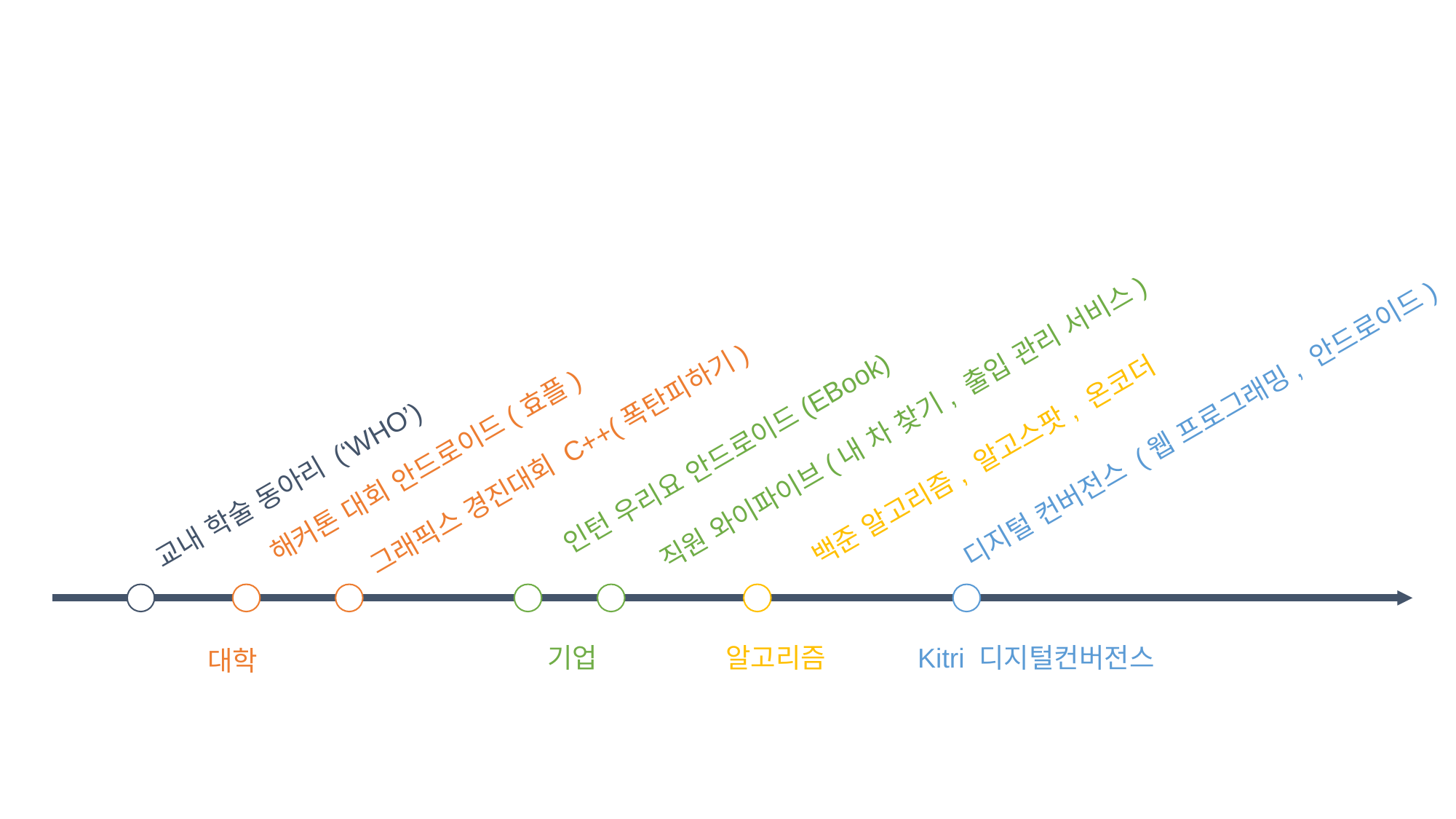

디지털 컨버전스 (웹 프로그래밍, 안드로이드)
직원 와이파이브(내 차 찾기, 출입 관리 서비스)
인턴 우리요 안드로이드(EBook)
그래픽스 경진대회 C++(폭탄피하기)
백준 알고리즘, 알고스팟, 온코더
해커톤 대회 안드로이드(효플)
교내 학술 동아리 (‘WHO’)

Kitri 디지털컨버전스
기업
알고리즘
대학